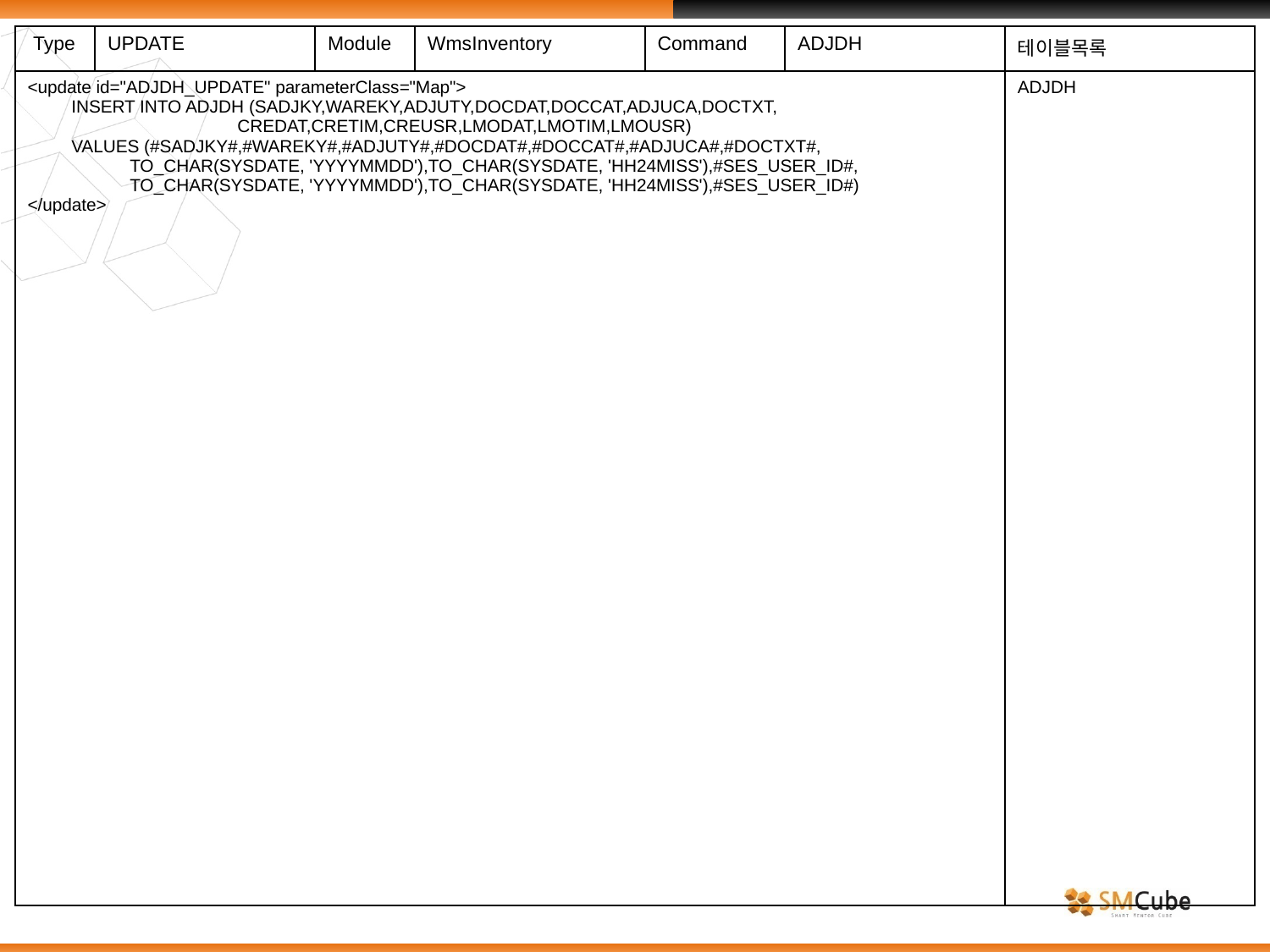

| Type | UPDATE | Module | WmsInventory | Command | ADJDH | 테이블목록 |
| --- | --- | --- | --- | --- | --- | --- |
| <update id="ADJDH\_UPDATE" parameterClass="Map"> INSERT INTO ADJDH (SADJKY,WAREKY,ADJUTY,DOCDAT,DOCCAT,ADJUCA,DOCTXT, CREDAT,CRETIM,CREUSR,LMODAT,LMOTIM,LMOUSR) VALUES (#SADJKY#,#WAREKY#,#ADJUTY#,#DOCDAT#,#DOCCAT#,#ADJUCA#,#DOCTXT#, TO\_CHAR(SYSDATE, 'YYYYMMDD'),TO\_CHAR(SYSDATE, 'HH24MISS'),#SES\_USER\_ID#, TO\_CHAR(SYSDATE, 'YYYYMMDD'),TO\_CHAR(SYSDATE, 'HH24MISS'),#SES\_USER\_ID#) </update> |  |  |  |  |  | ADJDH |